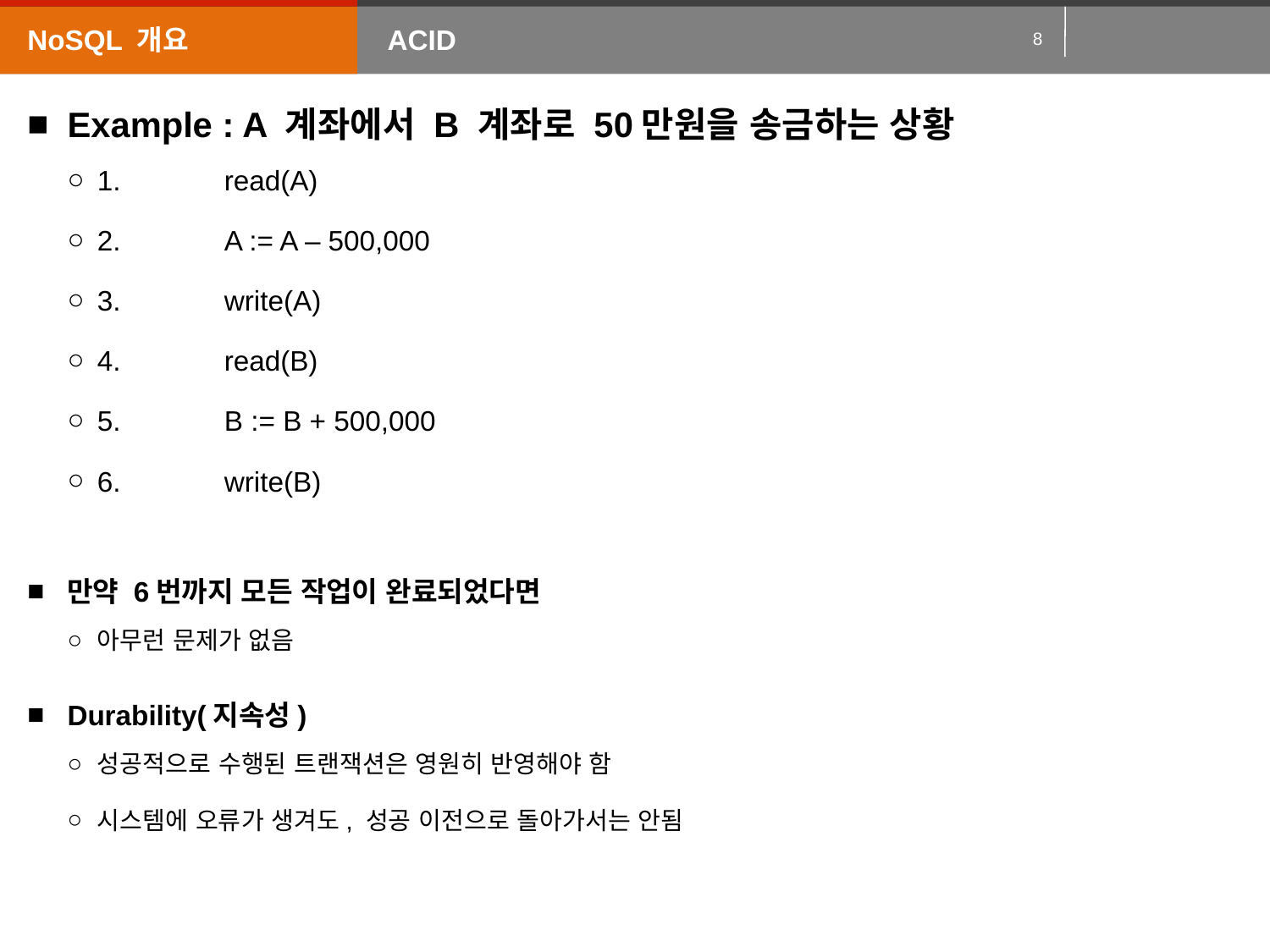

NoSQL 개요
ACID
Example : A 계좌에서 B 계좌로 50만원을 송금하는 상황
1.	read(A)
2.	A := A – 500,000
3.	write(A)
4.	read(B)
5.	B := B + 500,000
6.	write(B)

만약 6번까지 모든 작업이 완료되었다면
아무런 문제가 없음

Durability(지속성)
성공적으로 수행된 트랜잭션은 영원히 반영해야 함
시스템에 오류가 생겨도, 성공 이전으로 돌아가서는 안됨